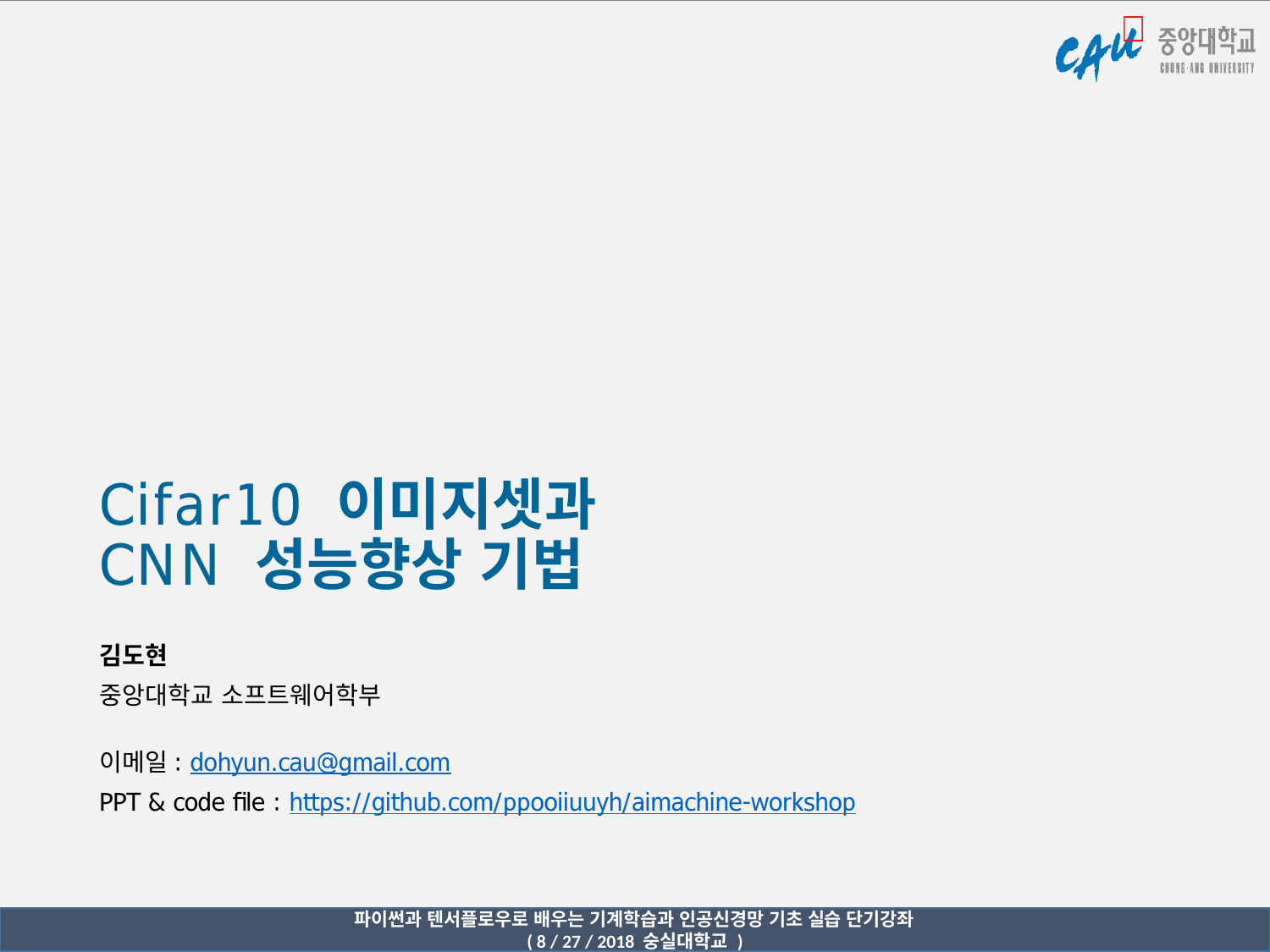

# Cifar10 이미지셋과 CNN 성능향상 기법
김도현
중앙대학교 소프트웨어학부
이메일: dohyun.cau@gmail.com
PPT & code file : https://github.com/ppooiiuuyh/aimachine-workshop